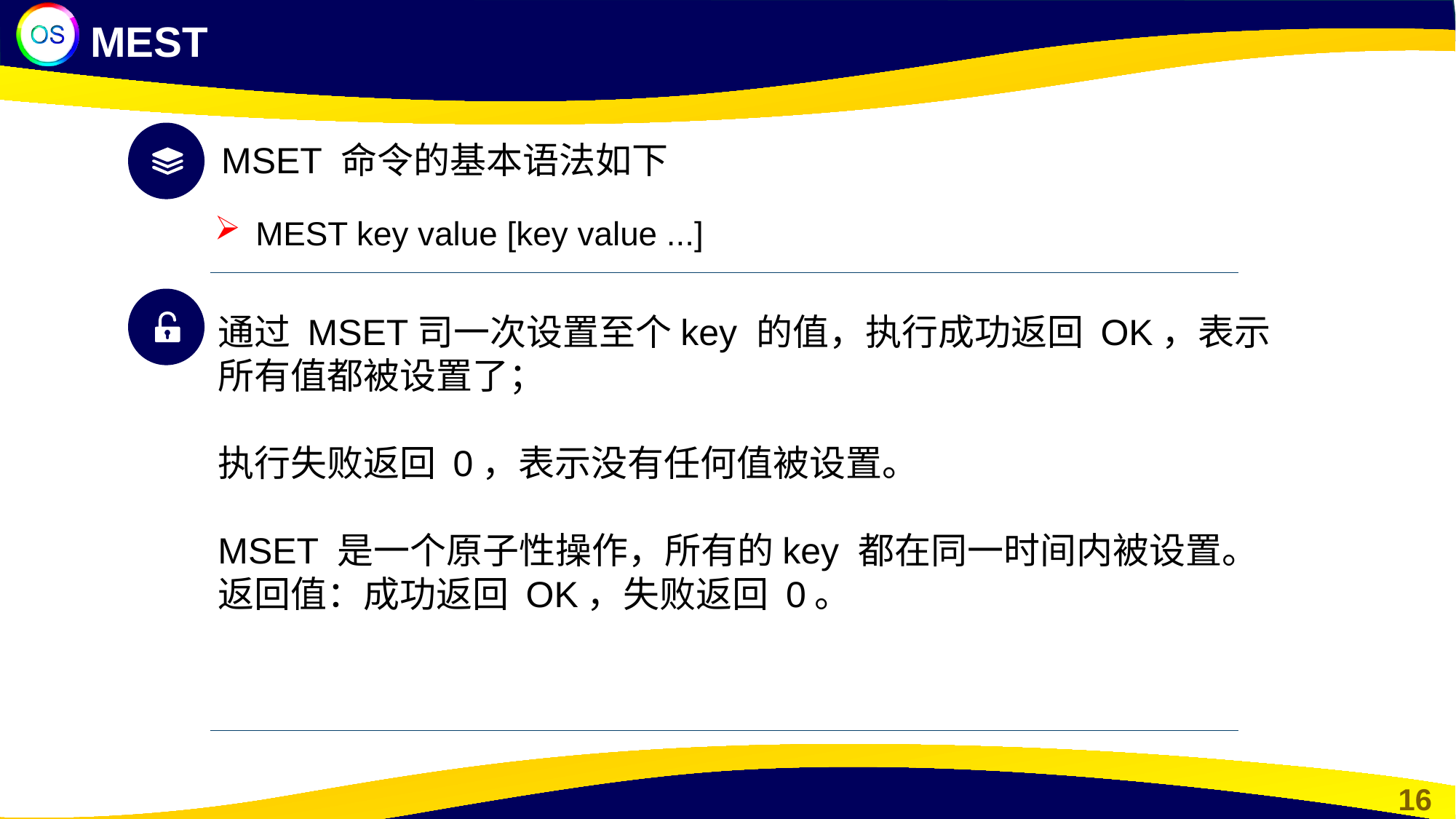

MEST

MSET 命令的基本语法如下

MEST key value [key value ...]

通过 MSET司一次设置至个key 的值，执行成功返回 OK，表示所有值都被设置了；

执行失败返回 0，表示没有任何值被设置。

MSET 是一个原子性操作，所有的key 都在同一时间内被设置。
返回值：成功返回 OK，失败返回 0。